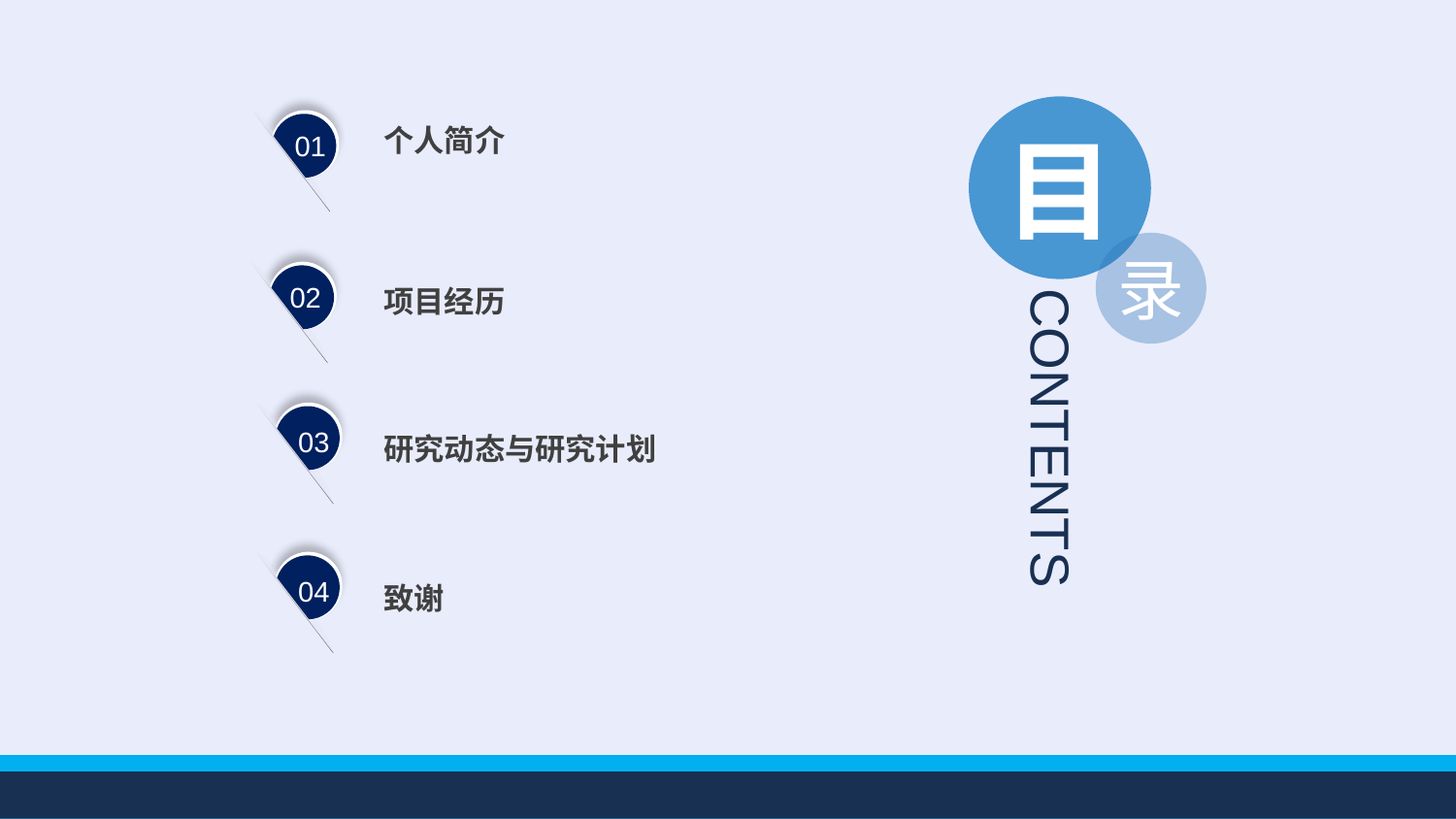

个人简介
目

01
录

02
项目经历
CONTENTS

03
研究动态与研究计划

04
致谢